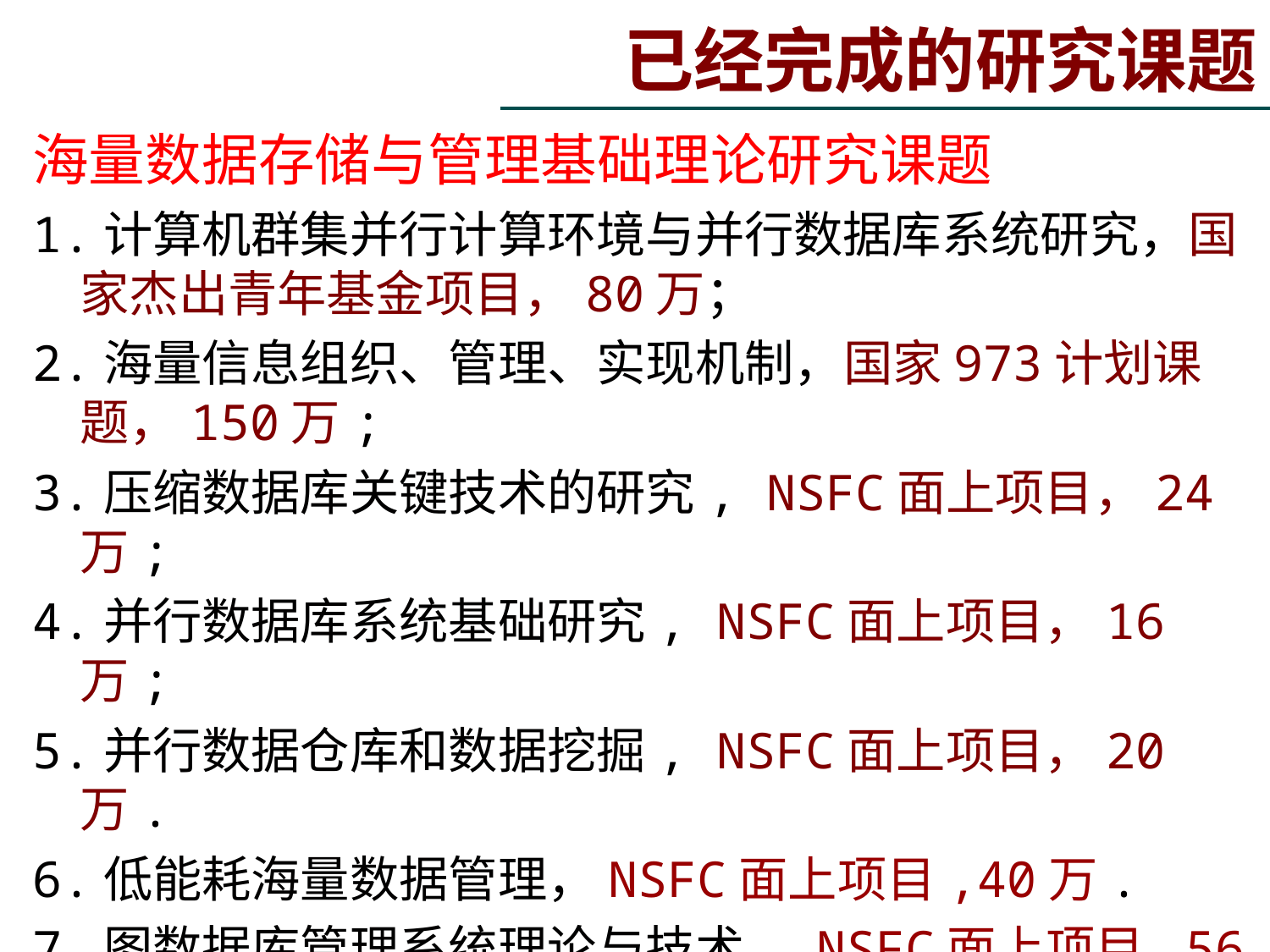

已经完成的研究课题
海量数据存储与管理基础理论研究课题
1.计算机群集并行计算环境与并行数据库系统研究，国家杰出青年基金项目，80万；
2.海量信息组织、管理、实现机制，国家973计划课题，150万;
3.压缩数据库关键技术的研究, NSFC面上项目，24万;
4.并行数据库系统基础研究, NSFC面上项目，16万;
5.并行数据仓库和数据挖掘, NSFC面上项目，20万.
6.低能耗海量数据管理，NSFC面上项目,40万.
7.图数据库管理系统理论与技术， NSFC面上项目,56万.
8.内存机群的大数据分析，2017/1-2020/12 , NSFC面上项目，80万.